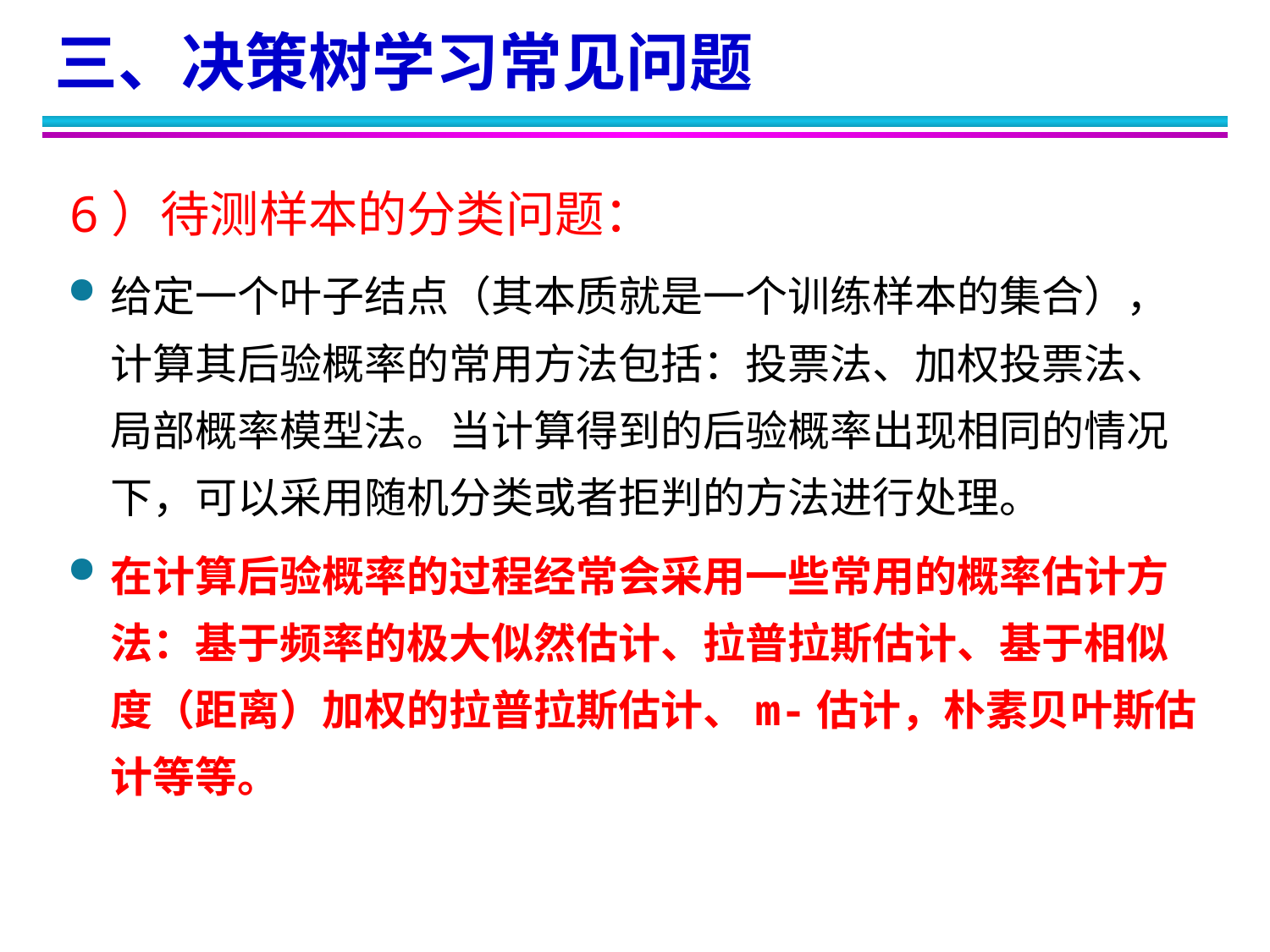

三、决策树学习常见问题
6）待测样本的分类问题：
给定一个叶子结点（其本质就是一个训练样本的集合），计算其后验概率的常用方法包括：投票法、加权投票法、局部概率模型法。当计算得到的后验概率出现相同的情况下，可以采用随机分类或者拒判的方法进行处理。
在计算后验概率的过程经常会采用一些常用的概率估计方法：基于频率的极大似然估计、拉普拉斯估计、基于相似度（距离）加权的拉普拉斯估计、m-估计，朴素贝叶斯估计等等。